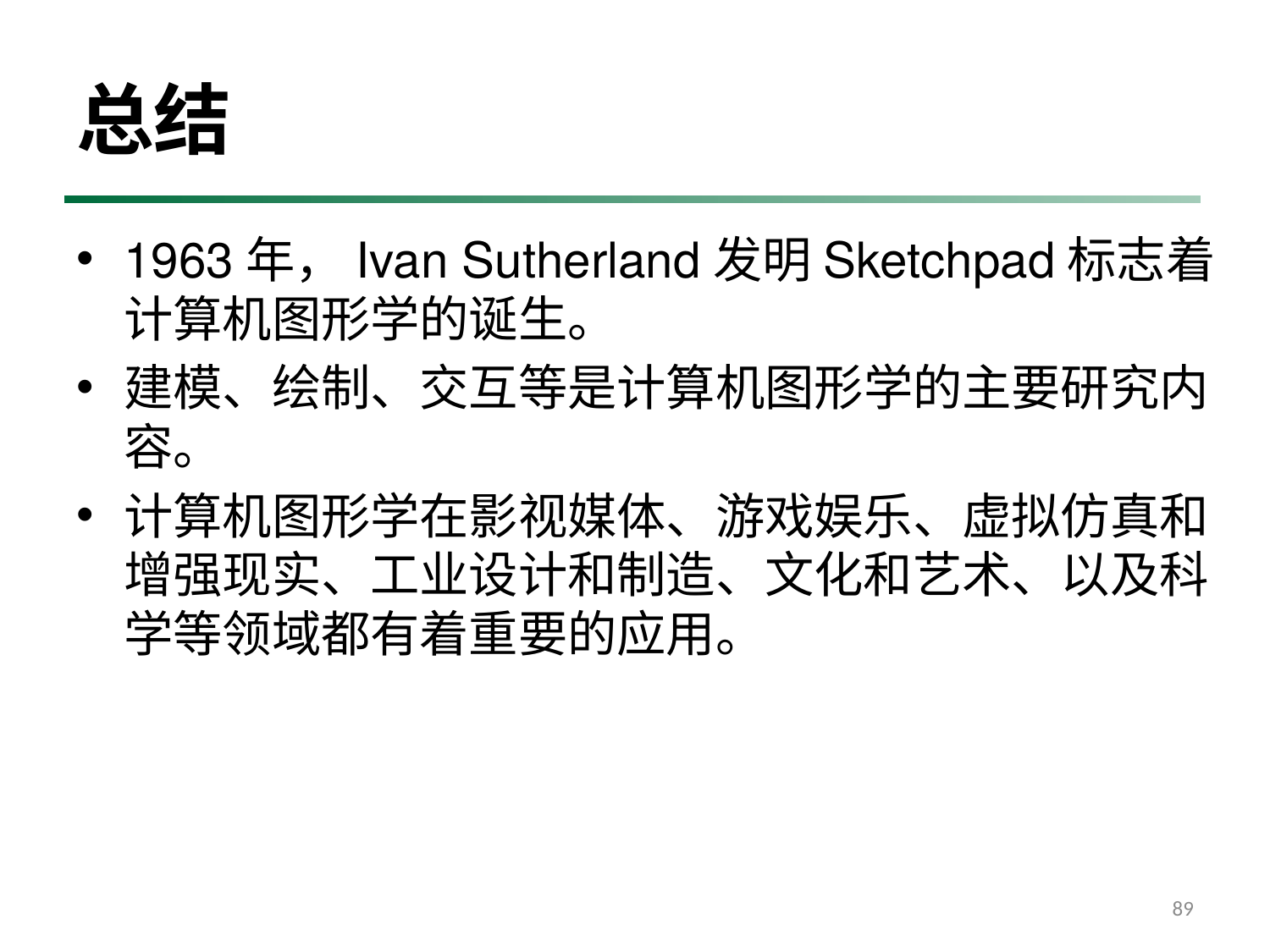

# 总结
1963年，Ivan Sutherland发明Sketchpad标志着计算机图形学的诞生。
建模、绘制、交互等是计算机图形学的主要研究内容。
计算机图形学在影视媒体、游戏娱乐、虚拟仿真和增强现实、工业设计和制造、文化和艺术、以及科学等领域都有着重要的应用。
89